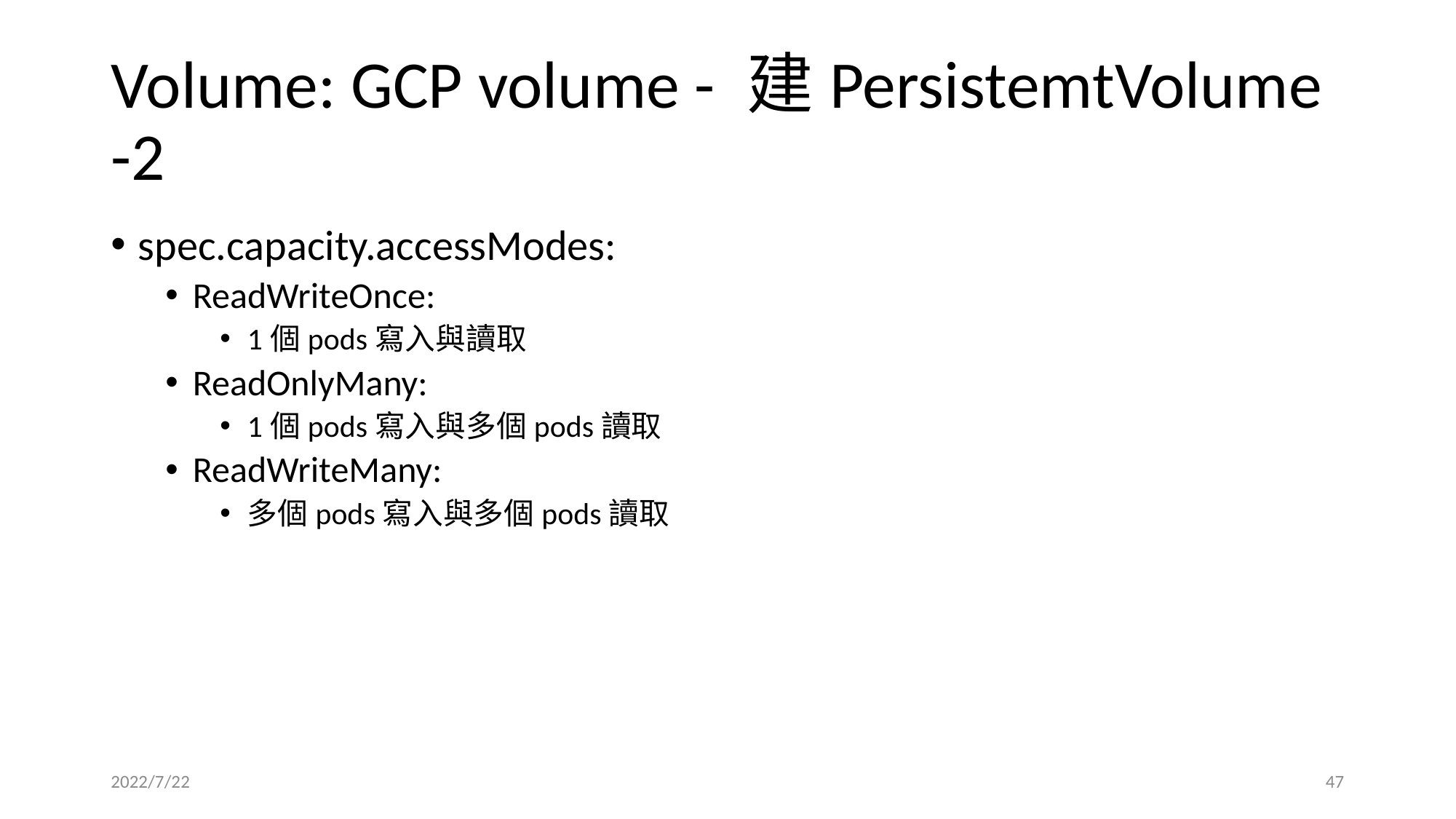

# Volume: GCP volume - 建PersistemtVolume -2
spec.capacity.accessModes:
ReadWriteOnce:
1個pods寫入與讀取
ReadOnlyMany:
1個pods寫入與多個pods讀取
ReadWriteMany:
多個pods寫入與多個pods讀取
2022/7/22
47